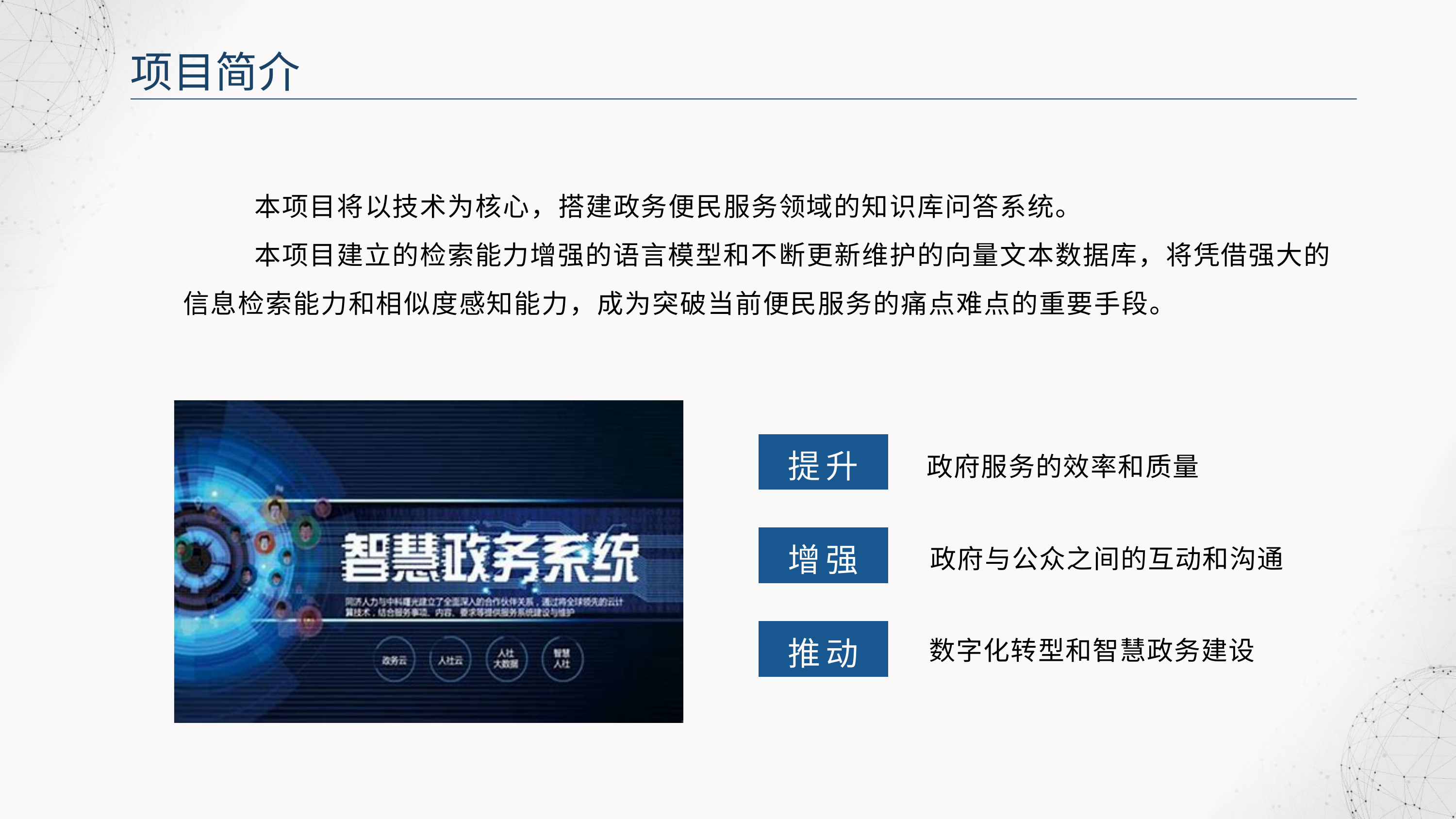

项目简介

         本项目将以技术为核心，搭建政务便民服务领域的知识库问答系统。
         本项目建立的检索能力增强的语言模型和不断更新维护的向量文本数据库，将凭借强大的信息检索能力和相似度感知能力，成为突破当前便民服务的痛点难点的重要手段。

提升
政府服务的效率和质量

增强
政府与公众之间的互动和沟通

推动
数字化转型和智慧政务建设